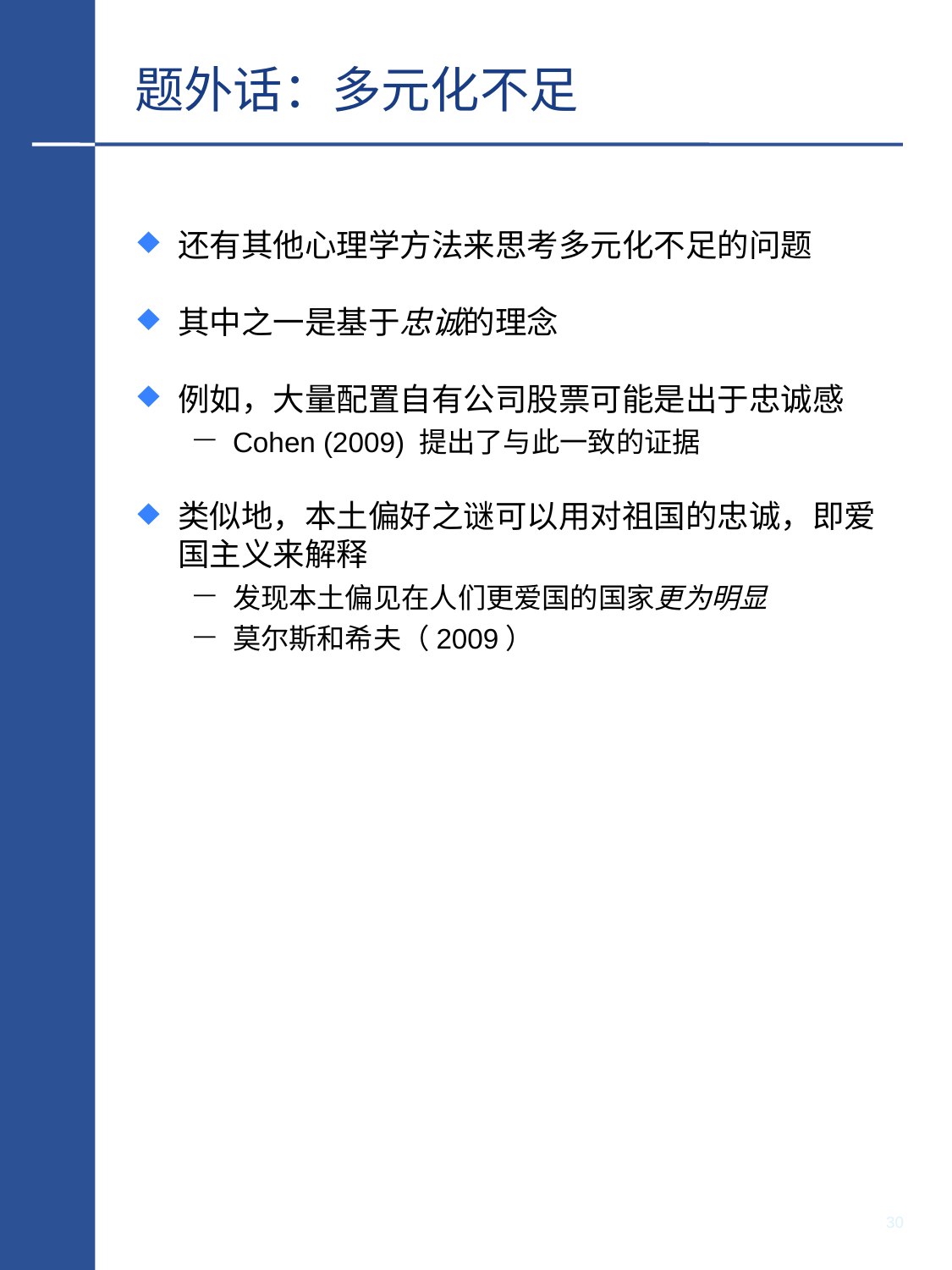

# 题外话：多元化不足

还有其他心理学方法来思考多元化不足的问题
其中之一是基于忠诚的理念
例如，大量配置自有公司股票可能是出于忠诚感
Cohen (2009) 提出了与此一致的证据
类似地，本土偏好之谜可以用对祖国的忠诚，即爱国主义来解释
发现本土偏见在人们更爱国的国家更为明显
莫尔斯和希夫（2009）

30